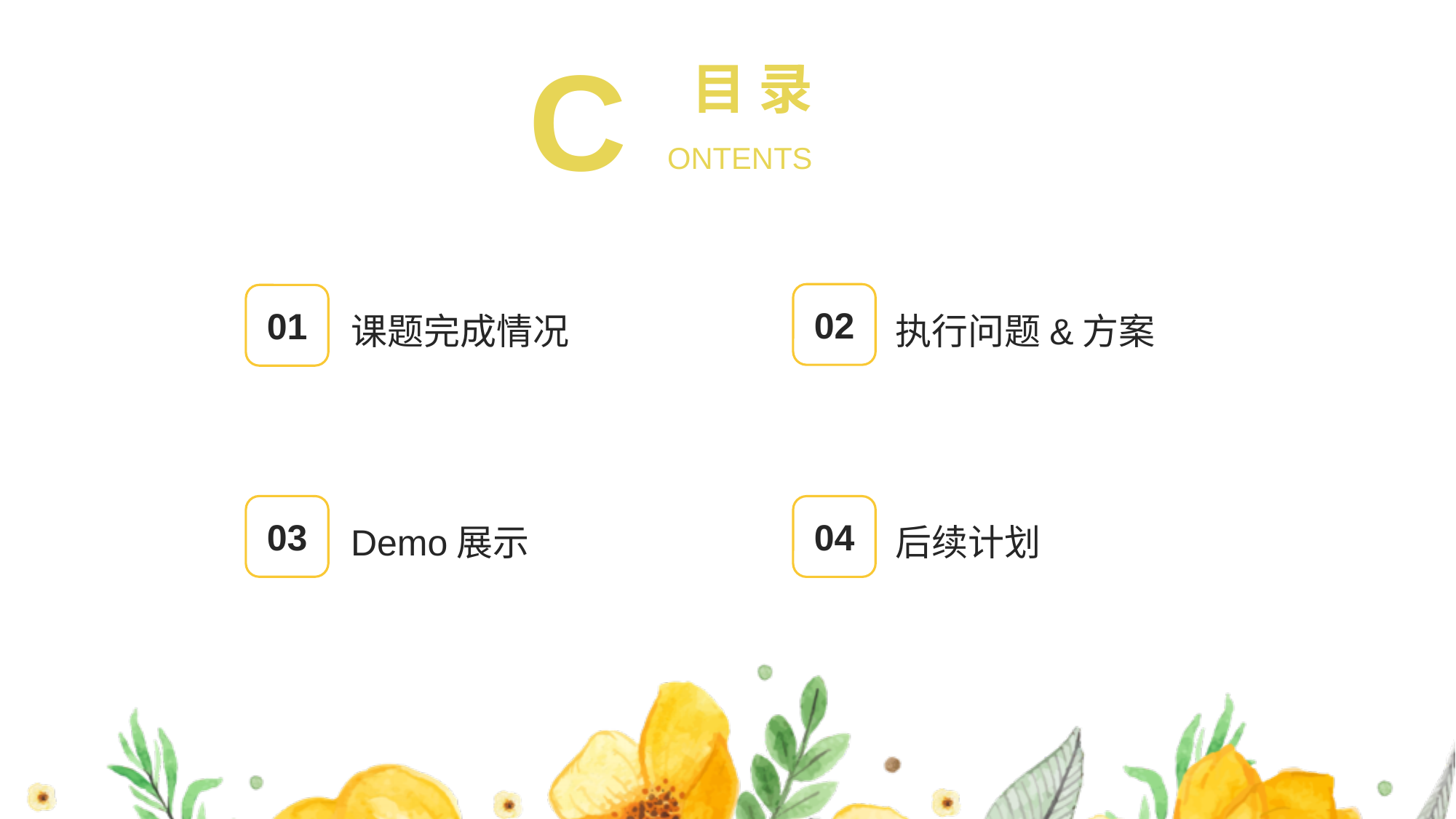

C
目 录
ONTENTS
02
01
课题完成情况
执行问题&方案
03
04
Demo展示
后续计划